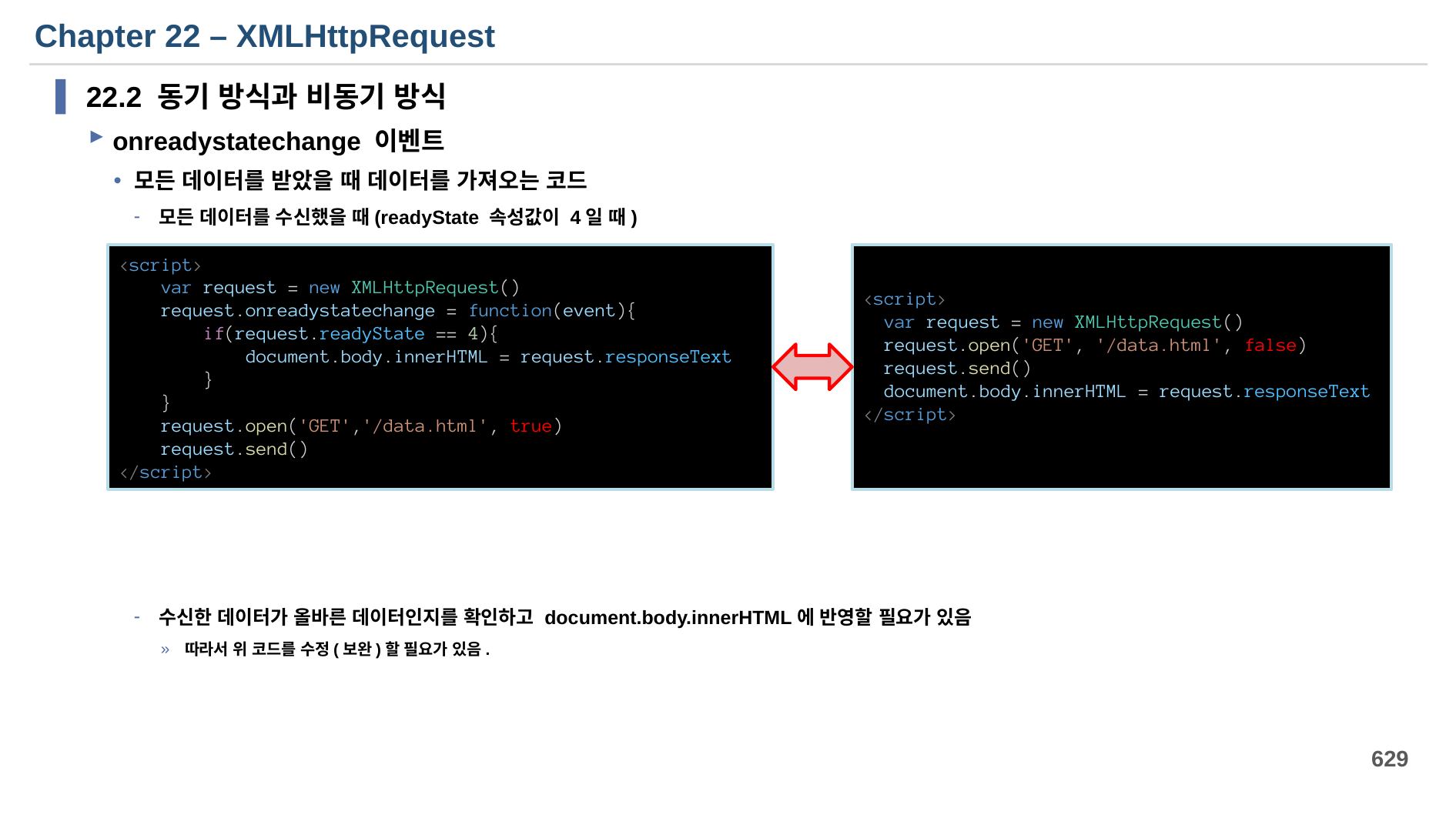

# Chapter 22 – XMLHttpRequest
22.2 동기 방식과 비동기 방식
onreadystatechange 이벤트
모든 데이터를 받았을 때 데이터를 가져오는 코드
모든 데이터를 수신했을 때(readyState 속성값이 4일 때)

수신한 데이터가 올바른 데이터인지를 확인하고 document.body.innerHTML에 반영할 필요가 있음
따라서 위 코드를 수정(보완)할 필요가 있음.
<script>
    var request = new XMLHttpRequest()
    request.onreadystatechange = function(event){
        if(request.readyState == 4){
            document.body.innerHTML = request.responseText
        }
    }
    request.open('GET','/data.html', true)
    request.send()
</script>
<script>
  var request = new XMLHttpRequest()
  request.open('GET', '/data.html', false)
  request.send()
  document.body.innerHTML = request.responseText
</script>

629